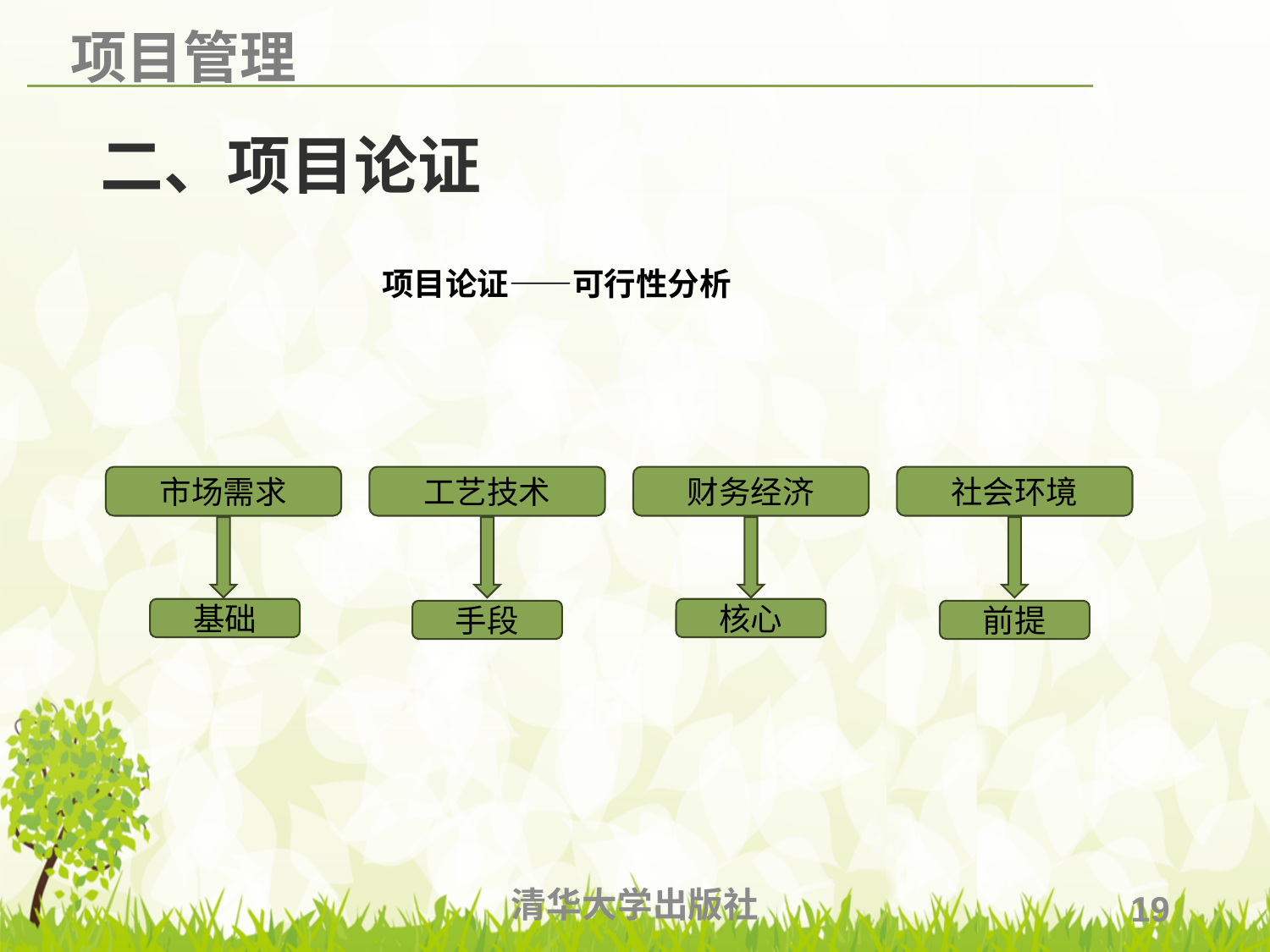

# 二、项目论证
项目论证——可行性分析

市场需求
财务经济
工艺技术
社会环境

核心
基础
手段
前提
清华大学出版社
19